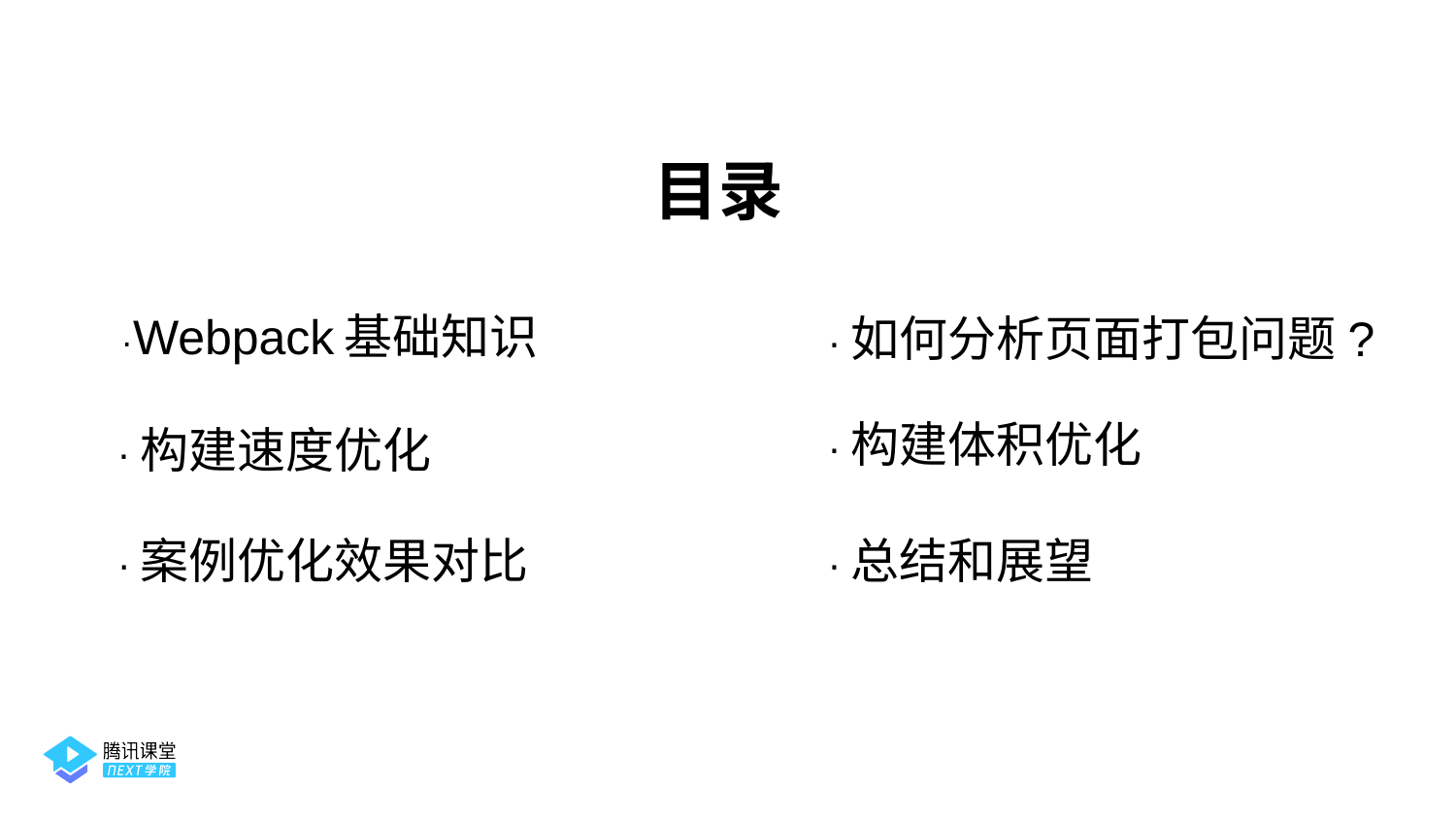

目录
·如何分析页面打包问题?
·Webpack基础知识
·构建体积优化
·构建速度优化
·总结和展望
·案例优化效果对比